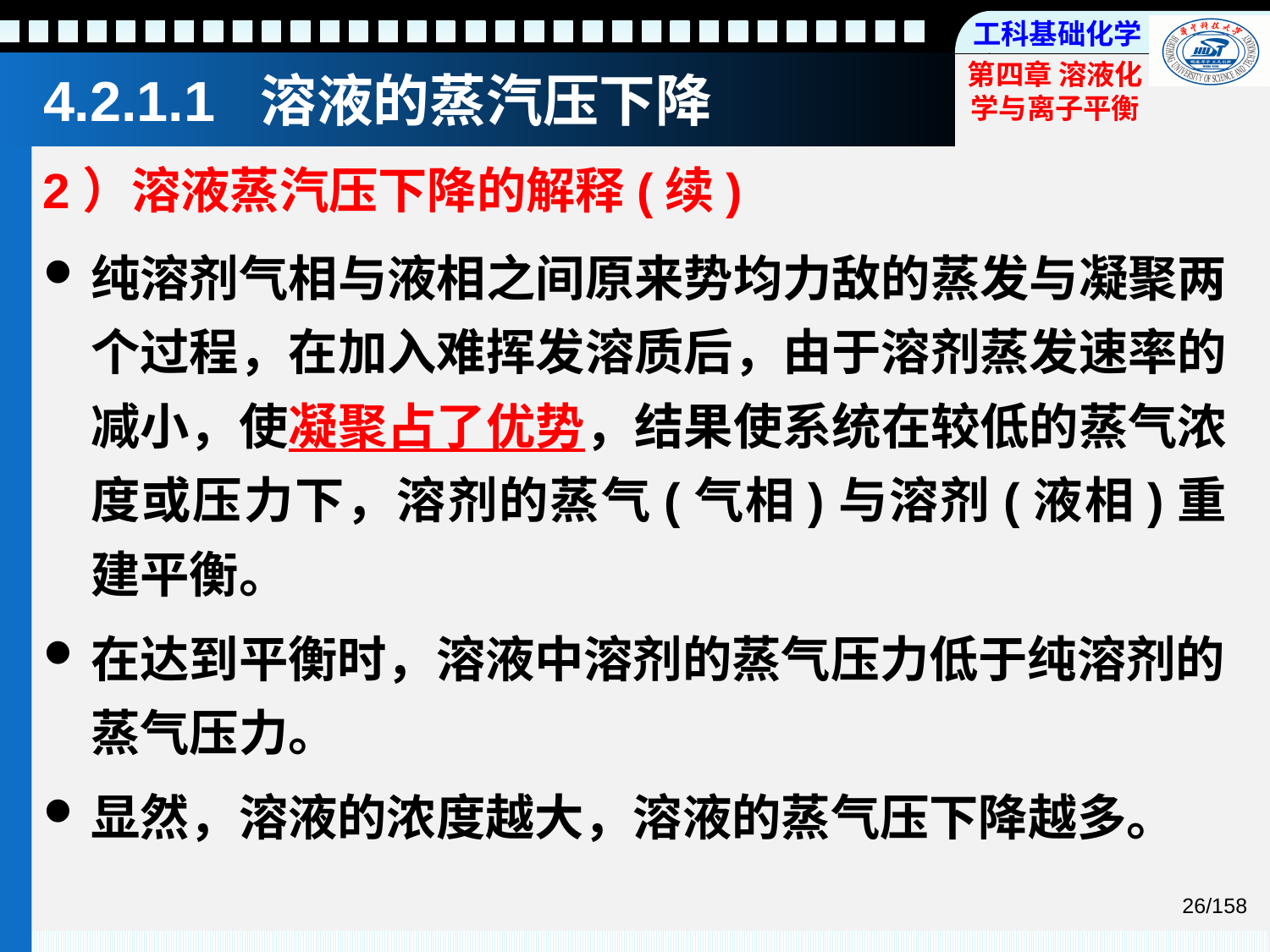

# 4.2.1.1  溶液的蒸汽压下降
2）溶液蒸汽压下降的解释(续)
纯溶剂气相与液相之间原来势均力敌的蒸发与凝聚两个过程，在加入难挥发溶质后，由于溶剂蒸发速率的减小，使凝聚占了优势，结果使系统在较低的蒸气浓度或压力下，溶剂的蒸气(气相)与溶剂(液相)重建平衡。
在达到平衡时，溶液中溶剂的蒸气压力低于纯溶剂的蒸气压力。
显然，溶液的浓度越大，溶液的蒸气压下降越多。